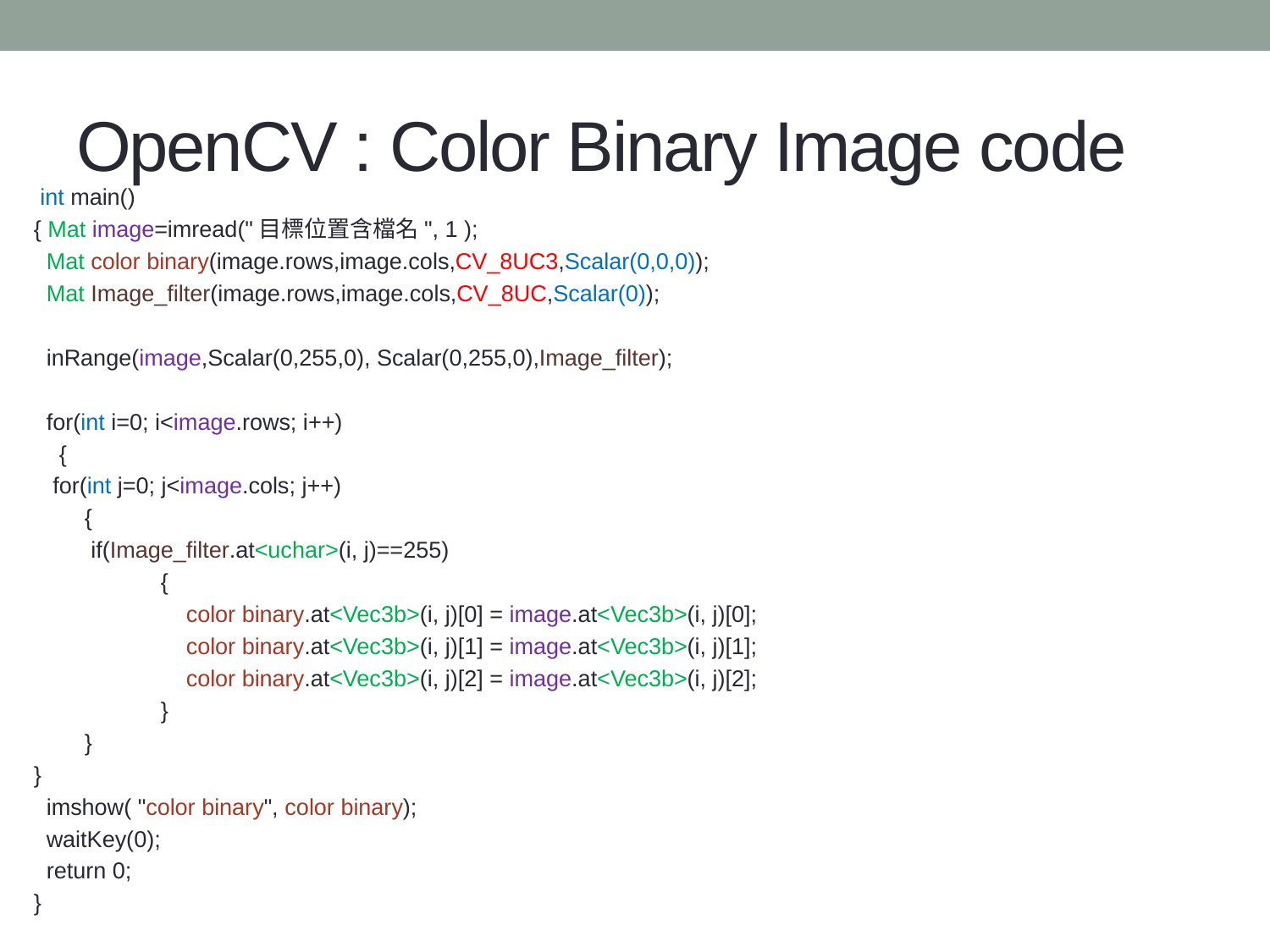

# OpenCV : Color Binary Image code
 int main()
{ Mat image=imread("目標位置含檔名", 1 );
  Mat color binary(image.rows,image.cols,CV_8UC3,Scalar(0,0,0));
  Mat Image_filter(image.rows,image.cols,CV_8UC,Scalar(0));

  inRange(image,Scalar(0,255,0), Scalar(0,255,0),Image_filter);

  for(int i=0; i<image.rows; i++)
    {
   for(int j=0; j<image.cols; j++)
        {
         if(Image_filter.at<uchar>(i, j)==255)
	{
	    color binary.at<Vec3b>(i, j)[0] = image.at<Vec3b>(i, j)[0];
	    color binary.at<Vec3b>(i, j)[1] = image.at<Vec3b>(i, j)[1];
	    color binary.at<Vec3b>(i, j)[2] = image.at<Vec3b>(i, j)[2];
	}
        }
}
  imshow( "color binary", color binary);
  waitKey(0);
  return 0;
}